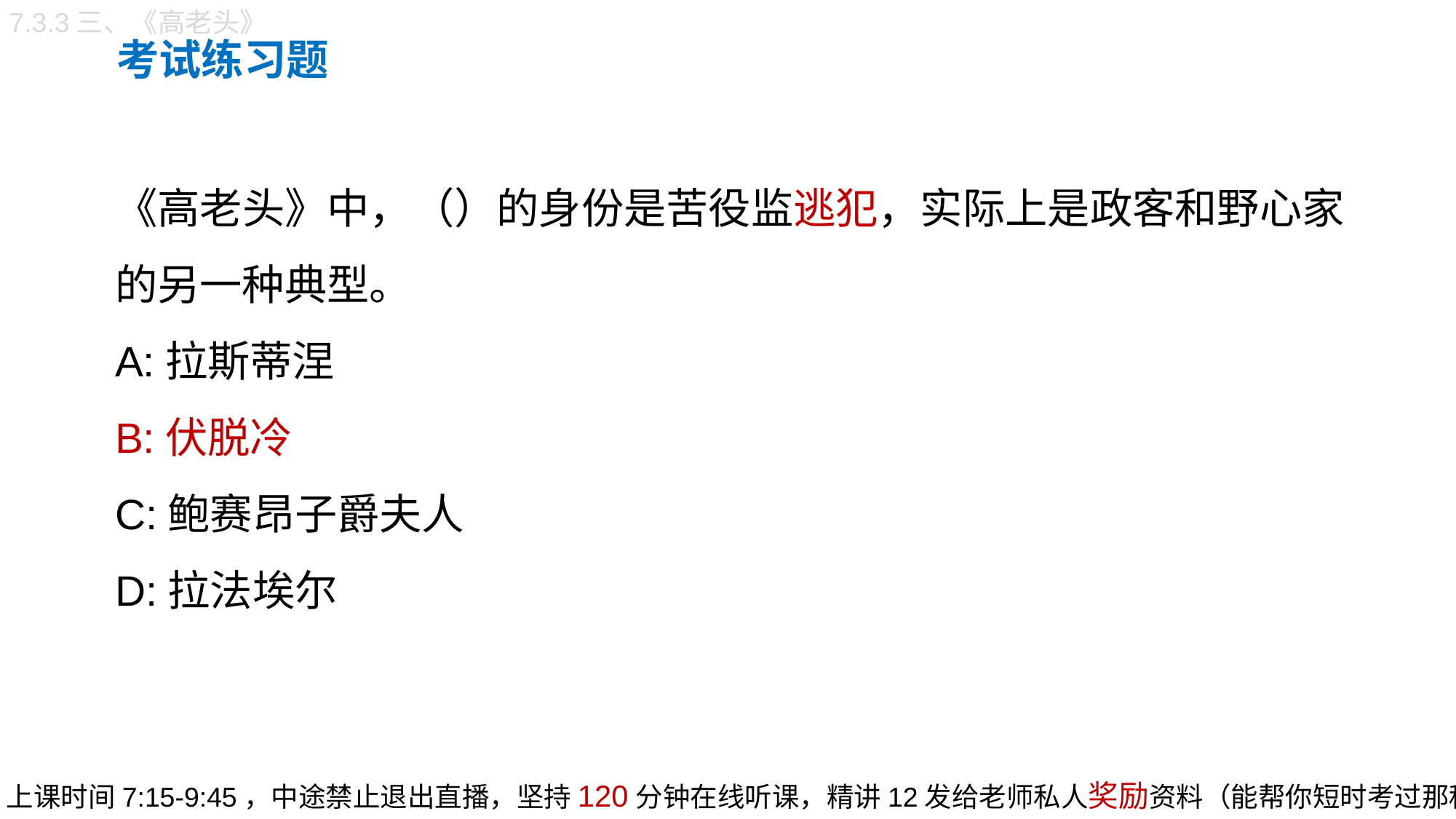

7.3.3三、《高老头》
考试练习题
《高老头》中，（）的身份是苦役监逃犯，实际上是政客和野心家的另一种典型。
A:拉斯蒂涅
B:伏脱冷
C:鲍赛昂子爵夫人
D:拉法埃尔